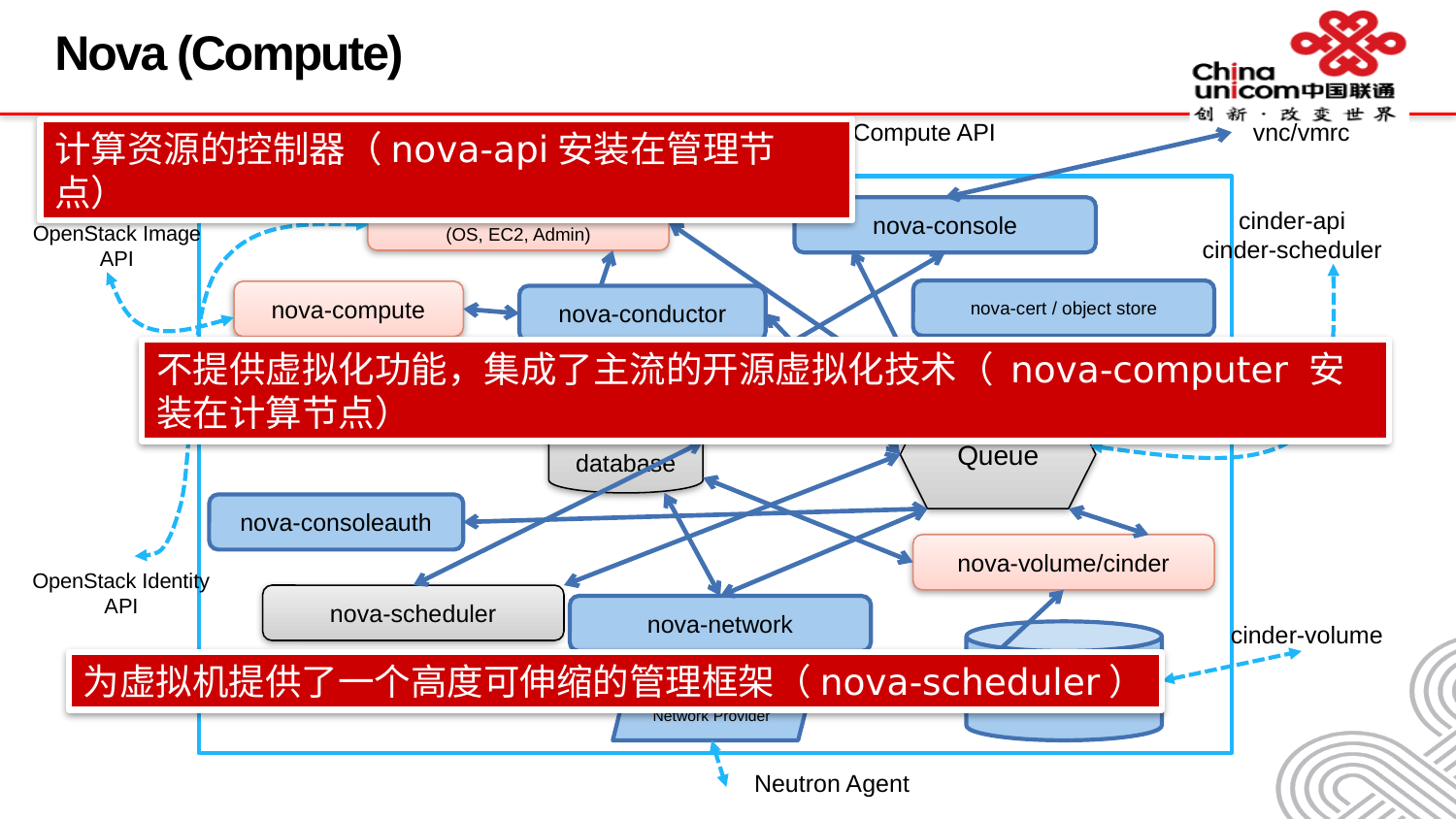

# Nova (Compute)
vnc/vmrc
OpenStack Compute API

nova-api
(OS, EC2, Admin)
nova-console
cinder-api
cinder-scheduler
OpenStack Image API

nova-cert / object store
nova-compute
nova-conductor
libvrt,     XenAPI,etc
amqp
hypervisor
nova
database
Queue
nova-consoleauth
nova-volume/cinder
OpenStack Identity API
nova-scheduler
nova-network
cinder-volume
volume provider
(iSCSI, etc)
Network Provider
Neutron Agent
计算资源的控制器（nova-api安装在管理节点）
不提供虚拟化功能，集成了主流的开源虚拟化技术（ nova-computer 安装在计算节点）
为虚拟机提供了一个高度可伸缩的管理框架（nova-scheduler）